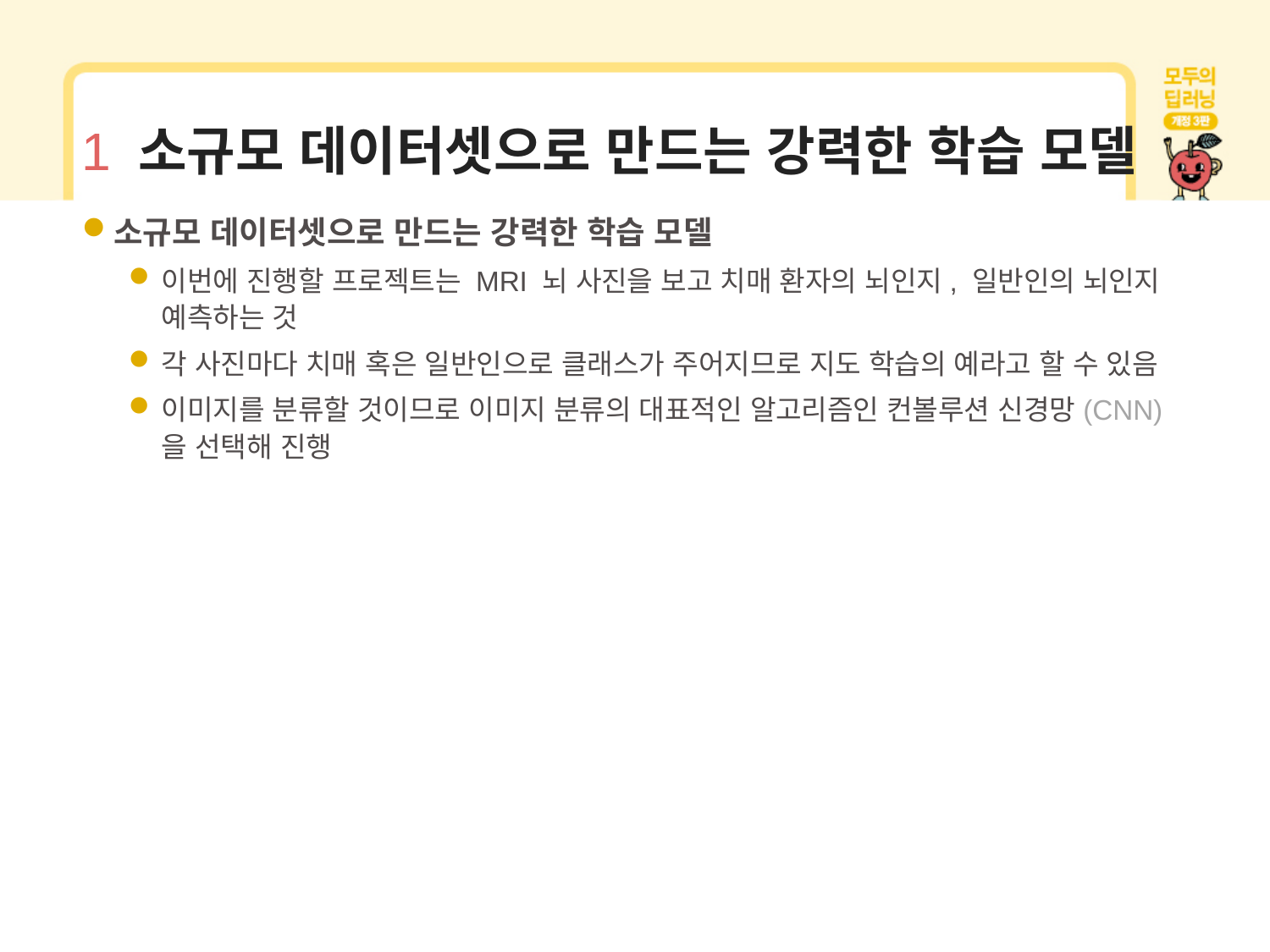

# 1 소규모 데이터셋으로 만드는 강력한 학습 모델
소규모 데이터셋으로 만드는 강력한 학습 모델
이번에 진행할 프로젝트는 MRI 뇌 사진을 보고 치매 환자의 뇌인지, 일반인의 뇌인지 예측하는 것
각 사진마다 치매 혹은 일반인으로 클래스가 주어지므로 지도 학습의 예라고 할 수 있음
이미지를 분류할 것이므로 이미지 분류의 대표적인 알고리즘인 컨볼루션 신경망(CNN)을 선택해 진행